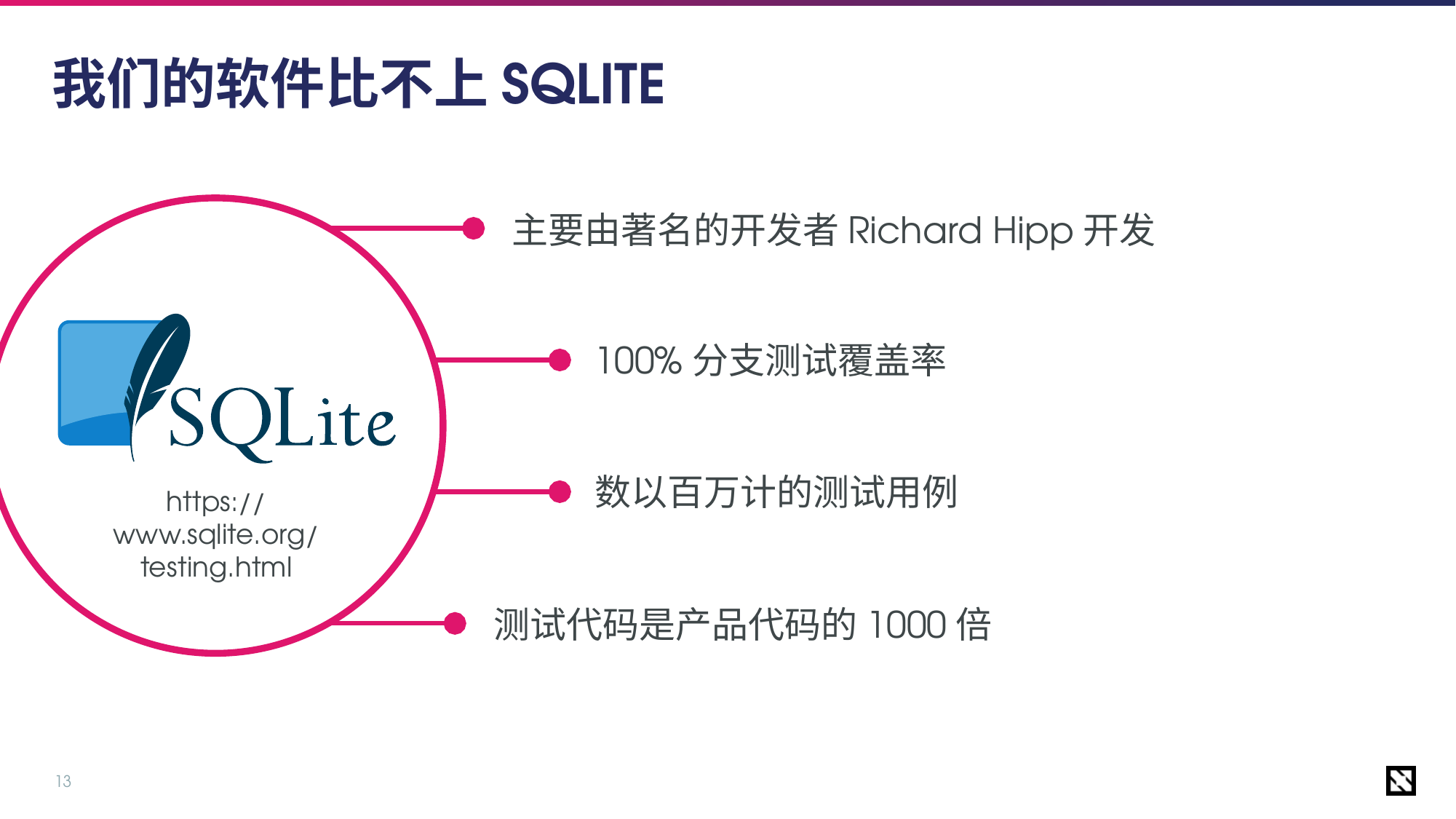

# 我们的软件比不上SQLITE
主要由著名的开发者Richard Hipp开发

100%分支测试覆盖率
数以百万计的测试用例
https://www.sqlite.org/testing.html
测试代码是产品代码的1000倍